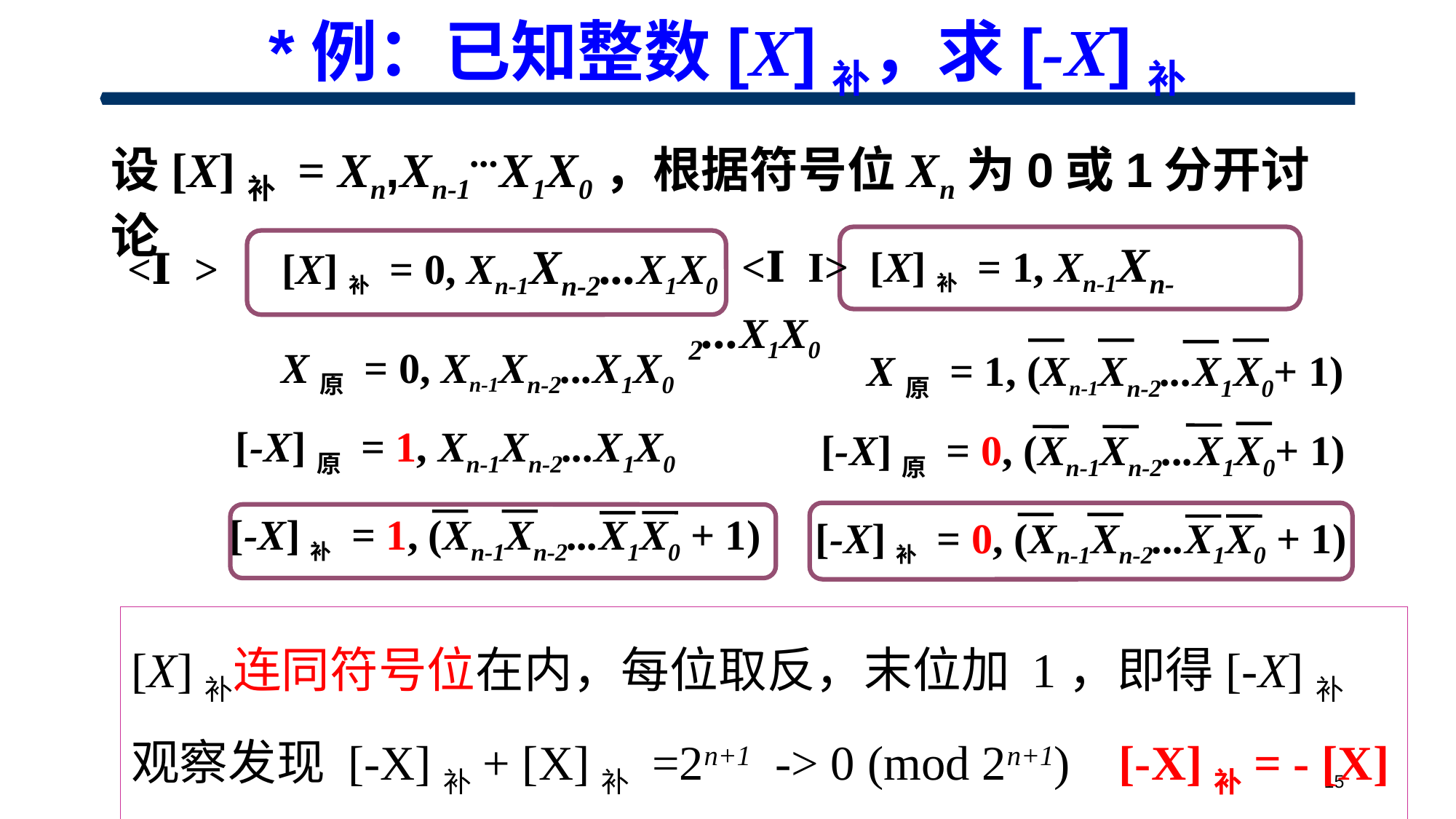

# *例：已知整数[X]补，求[-X]补
设[X]补 = Xn,Xn-1...X1X0，根据符号位Xn为0或1分开讨论

     <ⅠI>  [X]补 = 1, Xn-1Xn-2...X1X0
     <Ⅰ>      [X]补 = 0, Xn-1Xn-2...X1X0

X原 = 0, Xn-1Xn-2...X1X0
X原 = 1, (Xn-1Xn-2...X1X0+ 1)

[-X]原 = 1, Xn-1Xn-2...X1X0
[-X]原 = 0, (Xn-1Xn-2...X1X0+ 1)

[-X]补 = 1, (Xn-1Xn-2...X1X0 + 1)

[-X]补 = 0, (Xn-1Xn-2...X1X0 + 1)

[X]补连同符号位在内，每位取反，末位加 1，即得[-X]补
观察发现 [-X]补+ [X]补 =2n+1  -> 0 (mod 2n+1)    [-X]补= - [X]补
15